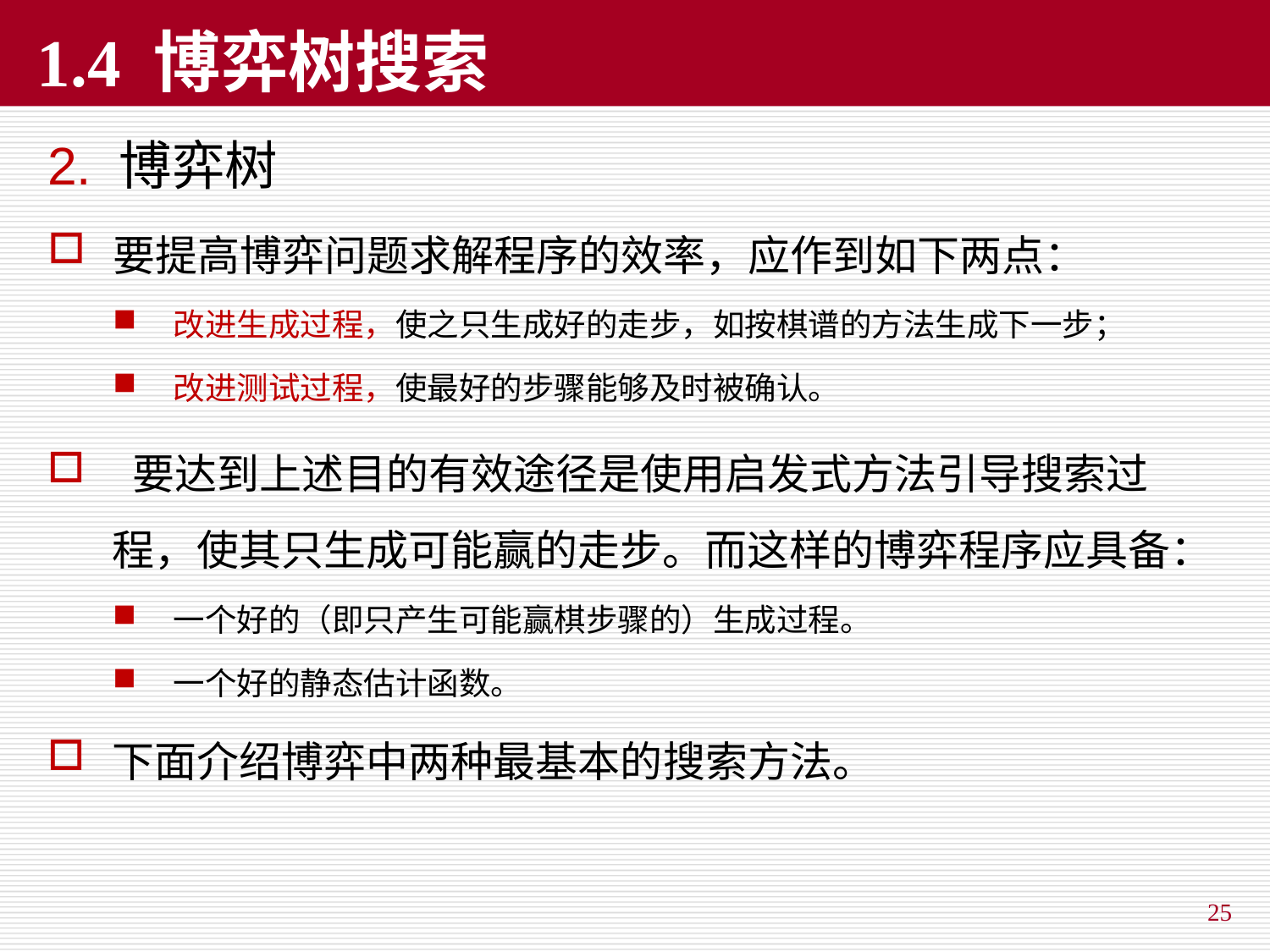

# 1.4 博弈树搜索
博弈树
要提高博弈问题求解程序的效率，应作到如下两点：
改进生成过程，使之只生成好的走步，如按棋谱的方法生成下一步；
改进测试过程，使最好的步骤能够及时被确认。
 要达到上述目的有效途径是使用启发式方法引导搜索过程，使其只生成可能赢的走步。而这样的博弈程序应具备：
一个好的（即只产生可能赢棋步骤的）生成过程。
一个好的静态估计函数。
下面介绍博弈中两种最基本的搜索方法。
25